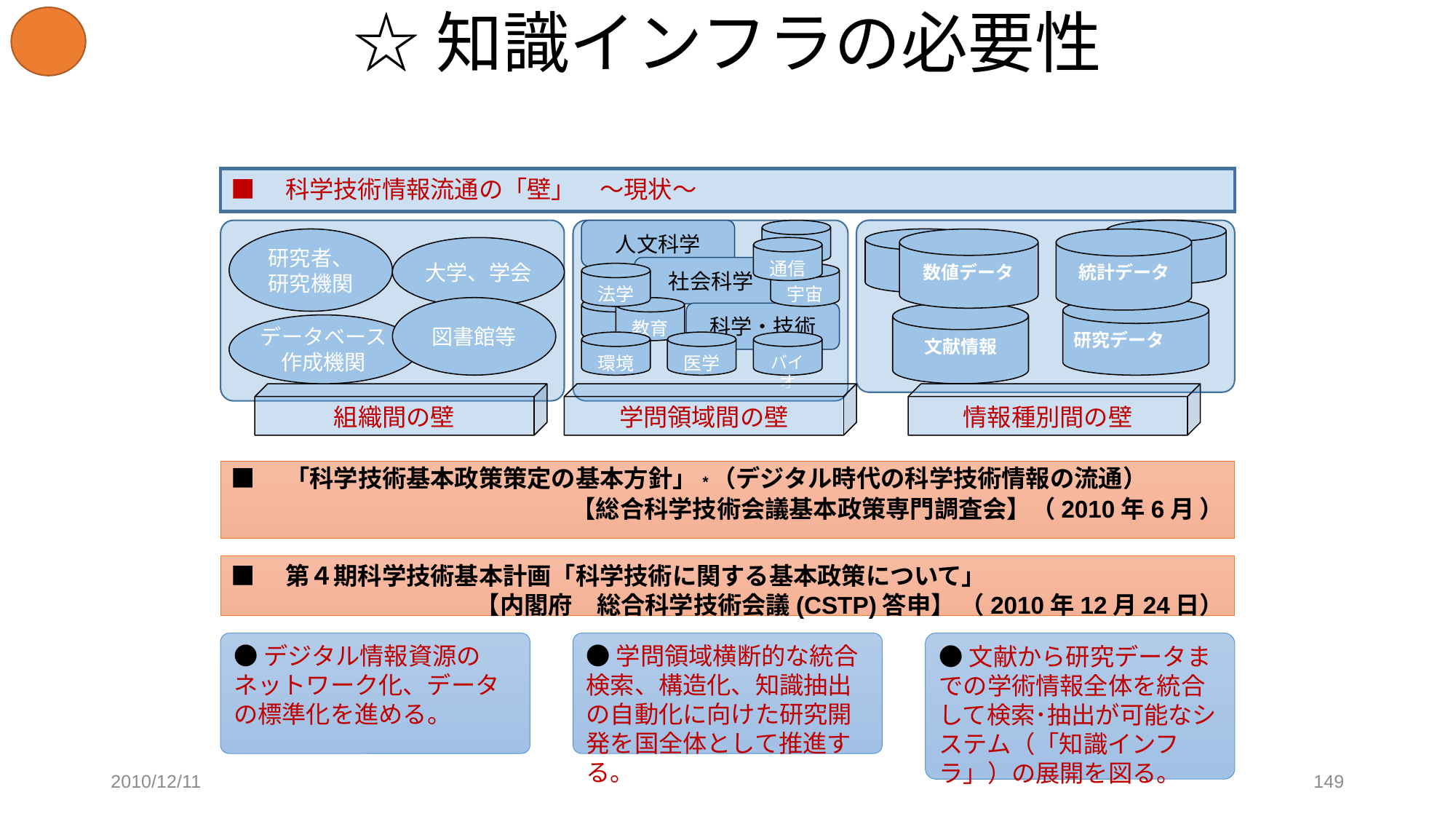

# ☆知識インフラの必要性

■　科学技術情報流通の「壁」　～現状～

人文科学
社会科学
科学・技術

統計データ

研究者、
研究機関

数値データ

大学、学会
通信
法学
宇宙

教育
図書館等
研究データ

文献情報

データベース
作成機関
環境
医学
バイオ
組織間の壁
学問領域間の壁
情報種別間の壁
■　「科学技術基本政策策定の基本方針」*（デジタル時代の科学技術情報の流通）
【総合科学技術会議基本政策専門調査会】（2010年6月 ）
■　第４期科学技術基本計画「科学技術に関する基本政策について」
【内閣府　総合科学技術会議(CSTP)答申】 （2010年12月24日）
●文献から研究データまでの学術情報全体を統合して検索･抽出が可能なシステム（「知識インフラ」）の展開を図る。

●デジタル情報資源のネットワーク化、データの標準化を進める。

●学問領域横断的な統合検索、構造化、知識抽出の自動化に向けた研究開発を国全体として推進する。

2010/12/11

149